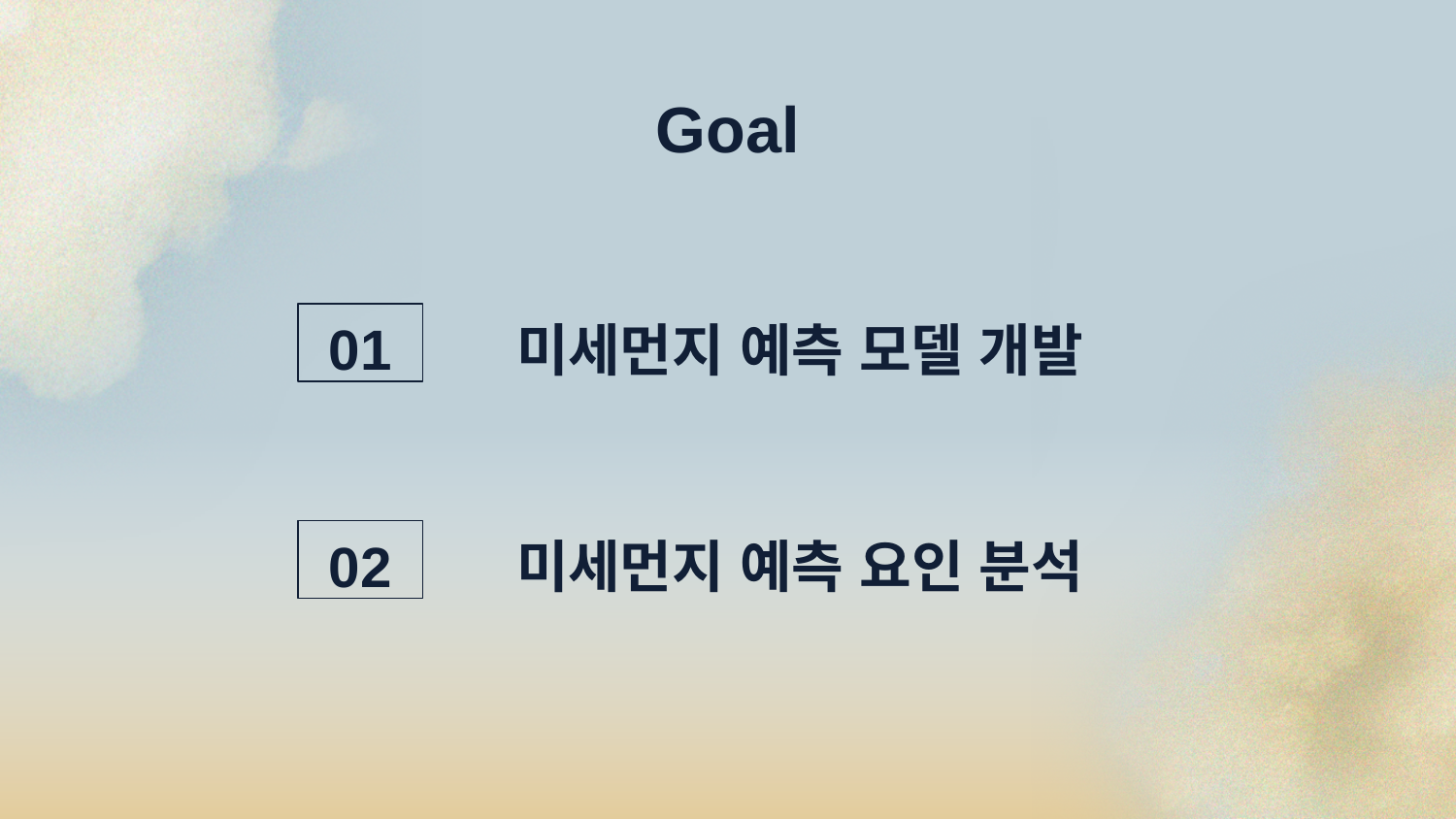

# Goal
미세먼지 예측 모델 개발

01
미세먼지 예측 요인 분석
02